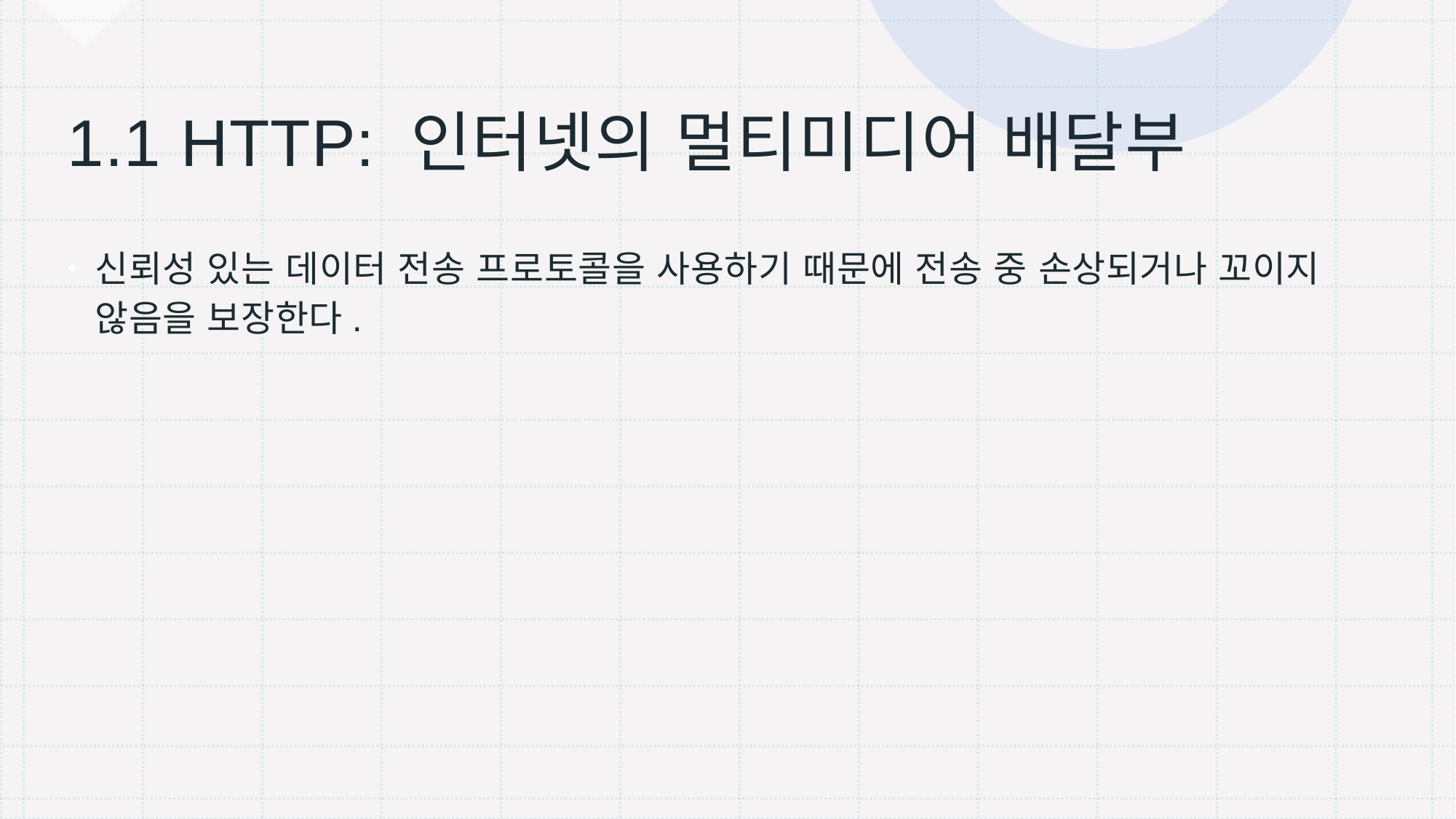

# 1.1 HTTP: 인터넷의 멀티미디어 배달부
신뢰성 있는 데이터 전송 프로토콜을 사용하기 때문에 전송 중 손상되거나 꼬이지 않음을 보장한다.